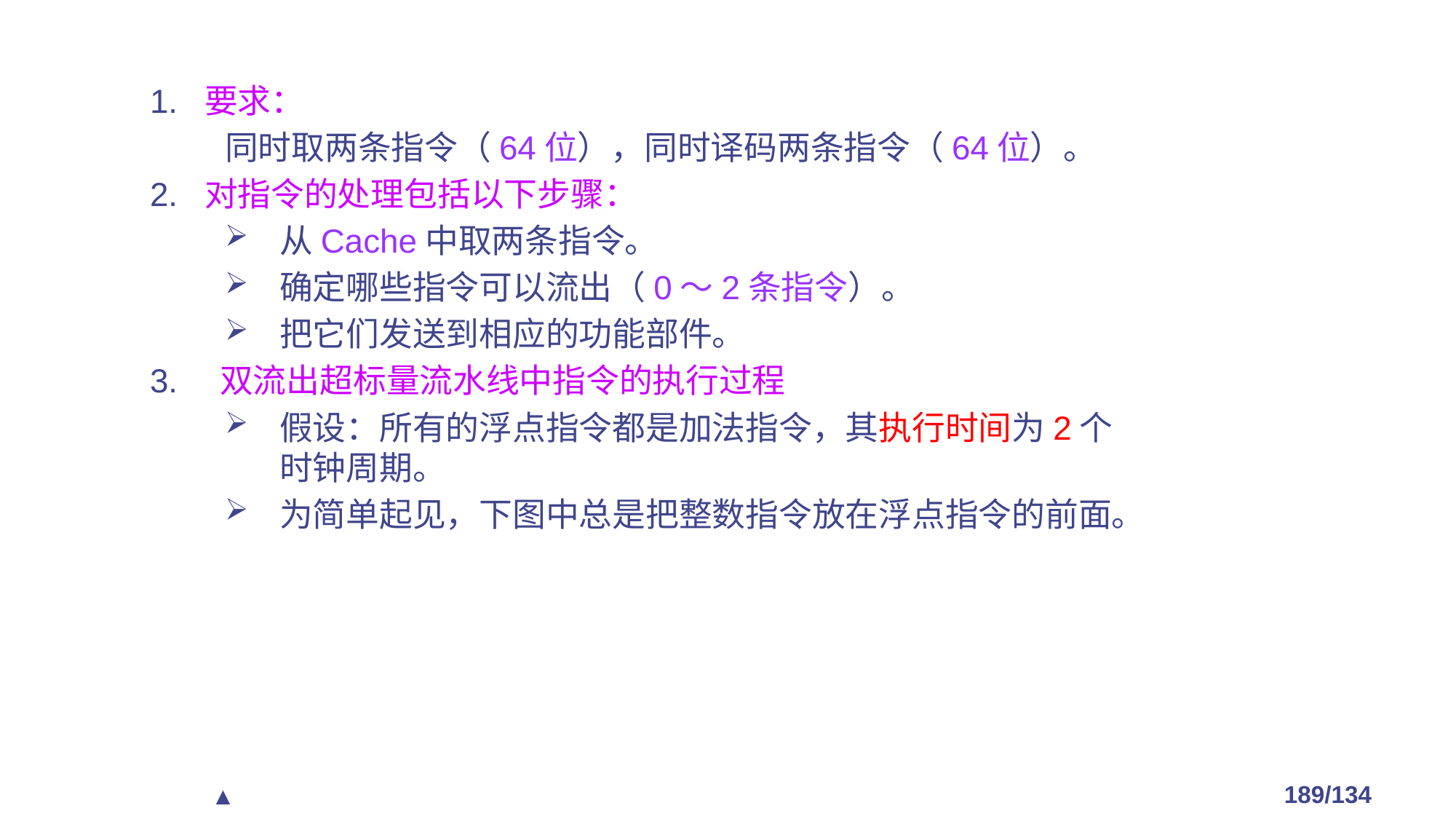

要求：
同时取两条指令（64位），同时译码两条指令（64位）。
对指令的处理包括以下步骤：
从Cache中取两条指令。
确定哪些指令可以流出（0～2条指令）。
把它们发送到相应的功能部件。
 双流出超标量流水线中指令的执行过程
假设：所有的浮点指令都是加法指令，其执行时间为2个时钟周期。
为简单起见，下图中总是把整数指令放在浮点指令的前面。